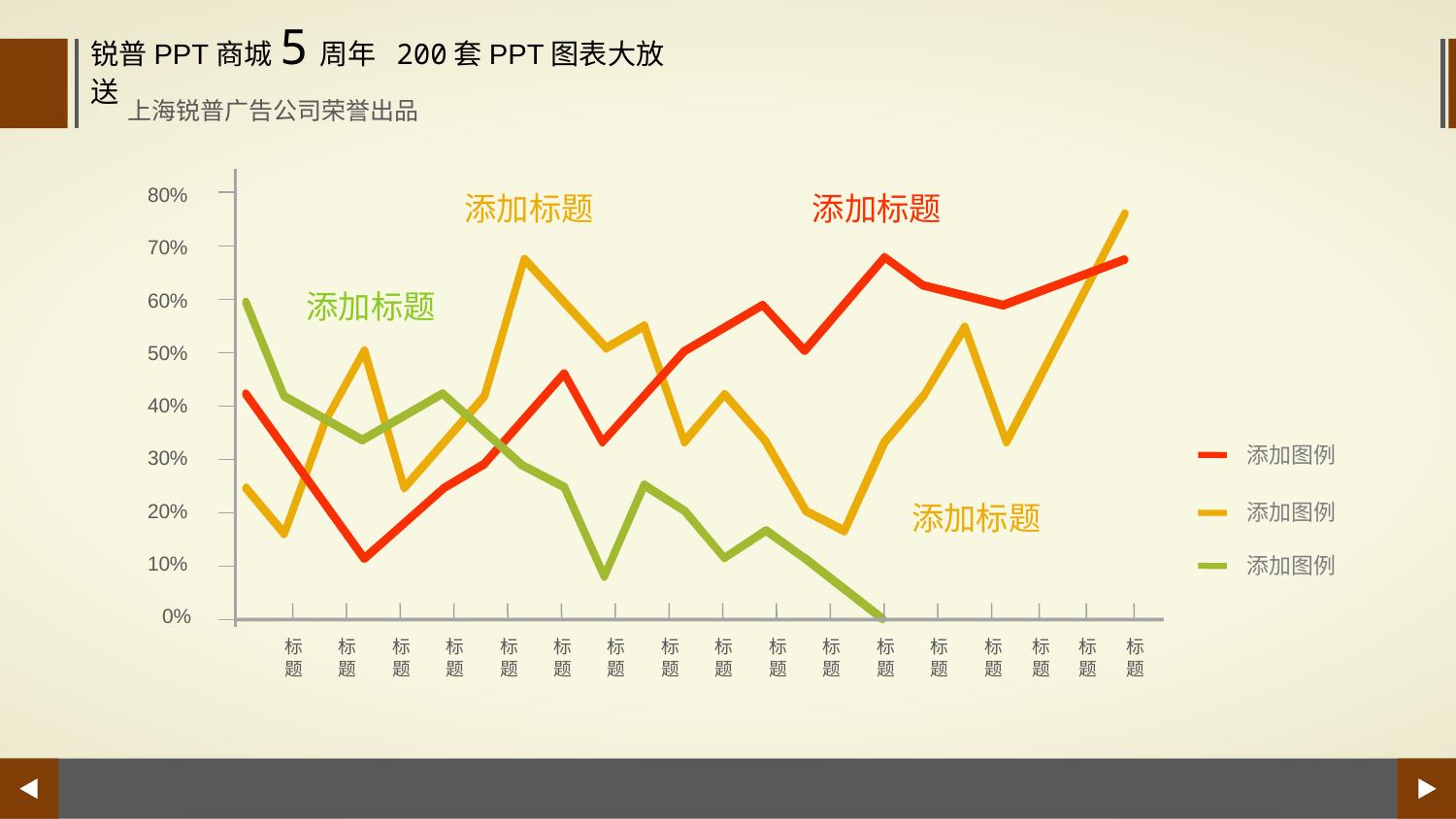

锐普PPT商城5周年  200套PPT图表大放送

上海锐普广告公司荣誉出品

80%
添加标题
添加标题

70%

添加标题
60%

50%
40%
添加图例
30%

20%
添加标题
添加图例

10%
添加图例

0%

标题
标题
标题
标题
标题
标题
标题
标题
标题
标题
标题
标题
标题
标题
标题
标题
标题